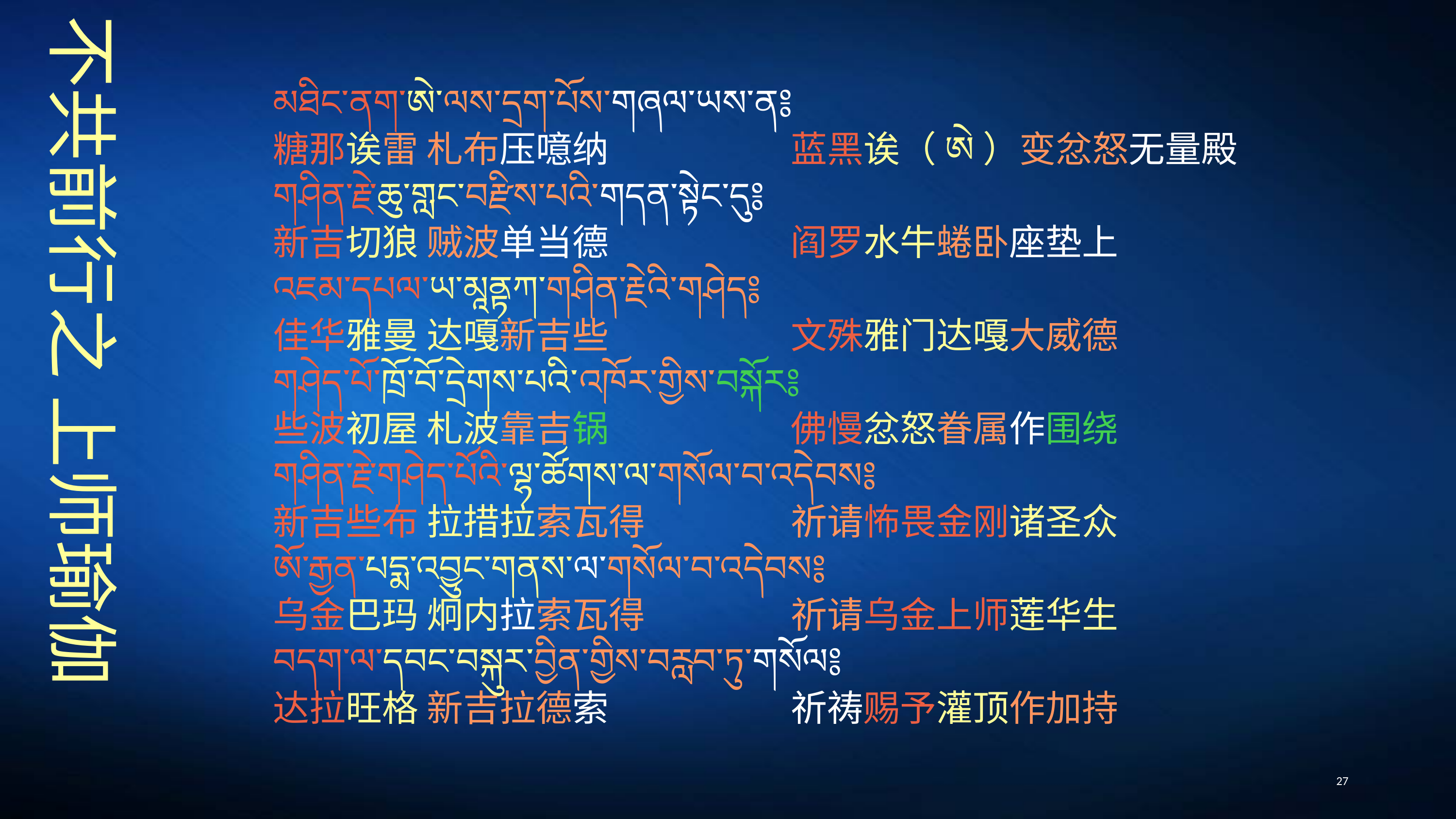

མཐིང་ནག་ཨེ་ལས་དྲག་པོས་གཞལ་ཡས་ན༔
糖那诶雷 札布压噫纳　　　　　蓝黑诶（ཨེ）变忿怒无量殿
གཤིན་རྗེ་ཆུ་གླང་བརྫིས་པའི་གདན་སྟེང་དུ༔
新吉切狼 贼波单当德　　　　　阎罗水牛蜷卧座垫上
འཇམ་དཔལ་ཡ་མཱནྟཀ་གཤིན་རྗེའི་གཤེད༔
佳华雅曼 达嘎新吉些　　　　　文殊雅门达嘎大威德
གཤེད་པོ་ཁྲོ་བོ་དྲེགས་པའི་འཁོར་གྱིས་བསྐོར༔
些波初屋 札波靠吉锅　　　　　佛慢忿怒眷属作围绕
གཤིན་རྗེ་གཤེད་པོའི་ལྷ་ཚོགས་ལ་གསོལ་བ་འདེབས༔
新吉些布 拉措拉索瓦得　　　　祈请怖畏金刚诸圣众
ཨོ་རྒྱན་པདྨ་འབྱུང་གནས་ལ་གསོལ་བ་འདེབས༔
乌金巴玛 炯内拉索瓦得　　　　祈请乌金上师莲华生
བདག་ལ་དབང་བསྐུར་བྱིན་གྱིས་བརླབ་ཏུ་གསོལ༔
达拉旺格 新吉拉德索　　　　　祈祷赐予灌顶作加持

# 不共前行之 上师瑜伽
27